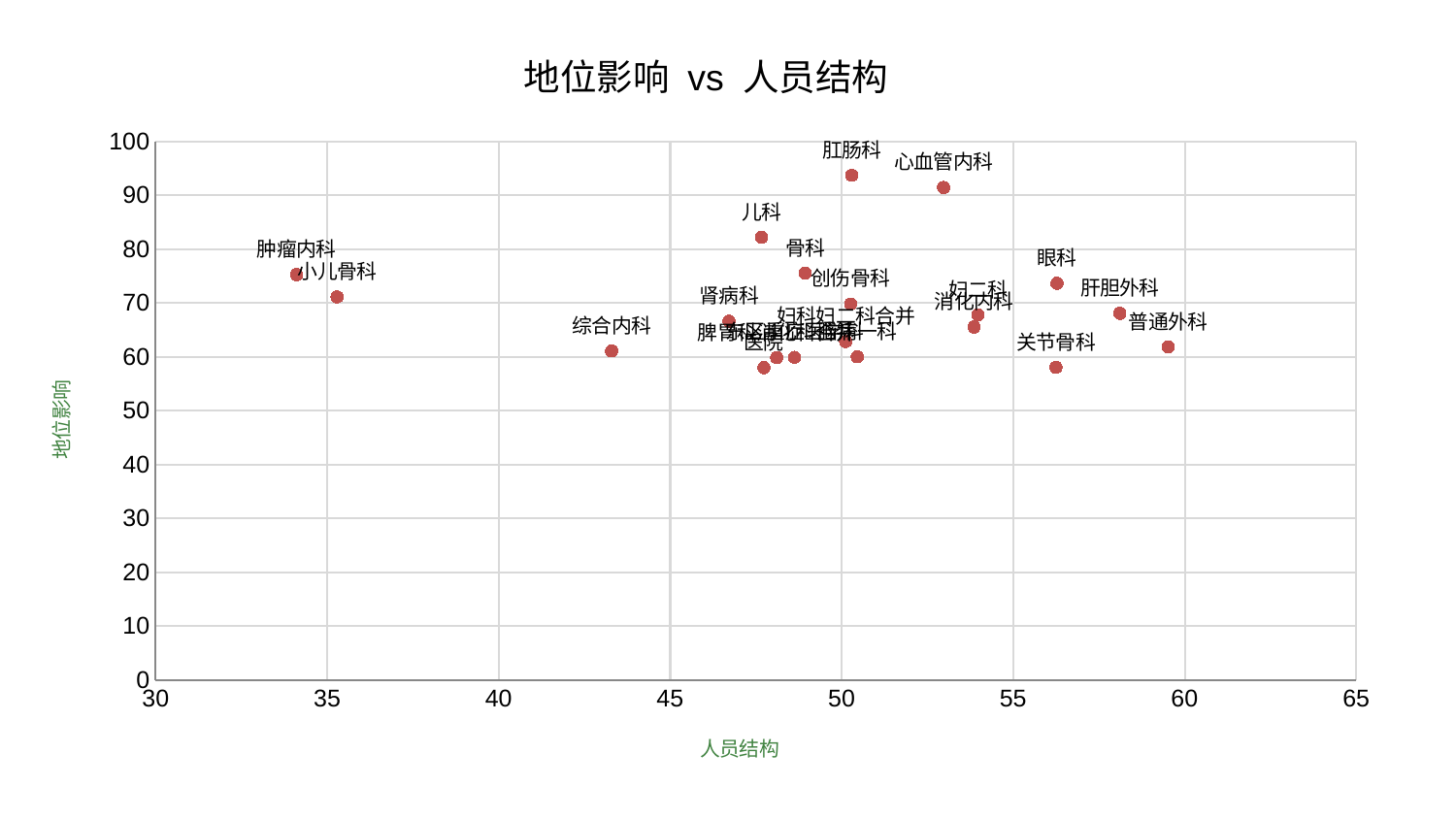

### Chart: 地位影响 vs 人员结构

| Category | 地位影响 |
|---|---|
246